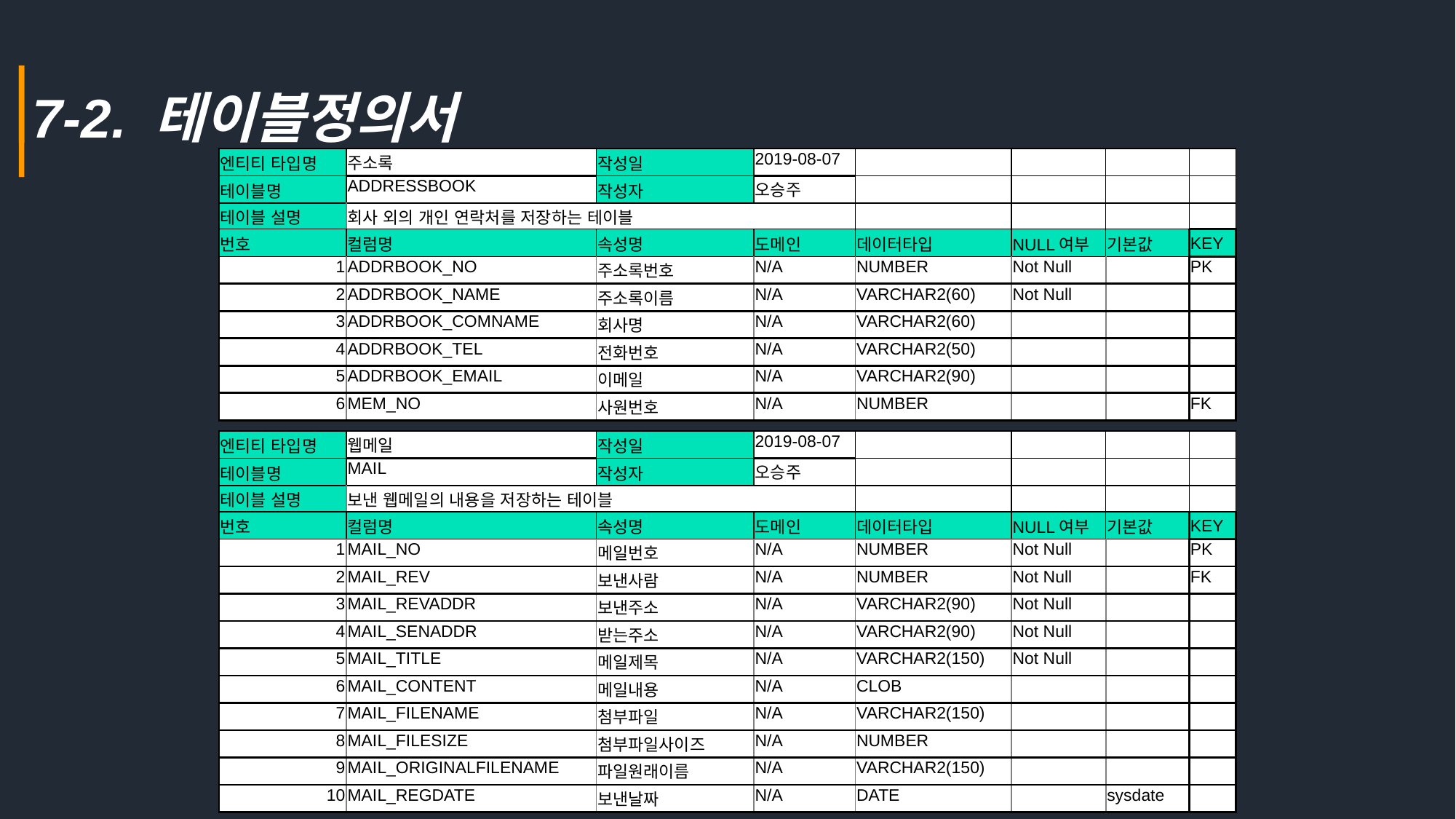

7-2. 테이블정의서

| 엔티티 타입명 | 주소록 | 작성일 | 2019-08-07 |  |  |  |  |
| --- | --- | --- | --- | --- | --- | --- | --- |
| 테이블명 | ADDRESSBOOK | 작성자 | 오승주 |  |  |  |  |
| 테이블 설명 | 회사 외의 개인 연락처를 저장하는 테이블 |  |  |  |  |  |  |
| 번호 | 컬럼명 | 속성명 | 도메인 | 데이터타입 | NULL여부 | 기본값 | KEY |
| 1 | ADDRBOOK\_NO | 주소록번호 | N/A | NUMBER | Not Null |  | PK |
| 2 | ADDRBOOK\_NAME | 주소록이름 | N/A | VARCHAR2(60) | Not Null |  |  |
| 3 | ADDRBOOK\_COMNAME | 회사명 | N/A | VARCHAR2(60) |  |  |  |
| 4 | ADDRBOOK\_TEL | 전화번호 | N/A | VARCHAR2(50) |  |  |  |
| 5 | ADDRBOOK\_EMAIL | 이메일 | N/A | VARCHAR2(90) |  |  |  |
| 6 | MEM\_NO | 사원번호 | N/A | NUMBER |  |  | FK |
| 엔티티 타입명 | 웹메일 | 작성일 | 2019-08-07 |  |  |  |  |
| --- | --- | --- | --- | --- | --- | --- | --- |
| 테이블명 | MAIL | 작성자 | 오승주 |  |  |  |  |
| 테이블 설명 | 보낸 웹메일의 내용을 저장하는 테이블 |  |  |  |  |  |  |
| 번호 | 컬럼명 | 속성명 | 도메인 | 데이터타입 | NULL여부 | 기본값 | KEY |
| 1 | MAIL\_NO | 메일번호 | N/A | NUMBER | Not Null |  | PK |
| 2 | MAIL\_REV | 보낸사람 | N/A | NUMBER | Not Null |  | FK |
| 3 | MAIL\_REVADDR | 보낸주소 | N/A | VARCHAR2(90) | Not Null |  |  |
| 4 | MAIL\_SENADDR | 받는주소 | N/A | VARCHAR2(90) | Not Null |  |  |
| 5 | MAIL\_TITLE | 메일제목 | N/A | VARCHAR2(150) | Not Null |  |  |
| 6 | MAIL\_CONTENT | 메일내용 | N/A | CLOB |  |  |  |
| 7 | MAIL\_FILENAME | 첨부파일 | N/A | VARCHAR2(150) |  |  |  |
| 8 | MAIL\_FILESIZE | 첨부파일사이즈 | N/A | NUMBER |  |  |  |
| 9 | MAIL\_ORIGINALFILENAME | 파일원래이름 | N/A | VARCHAR2(150) |  |  |  |
| 10 | MAIL\_REGDATE | 보낸날짜 | N/A | DATE |  | sysdate |  |